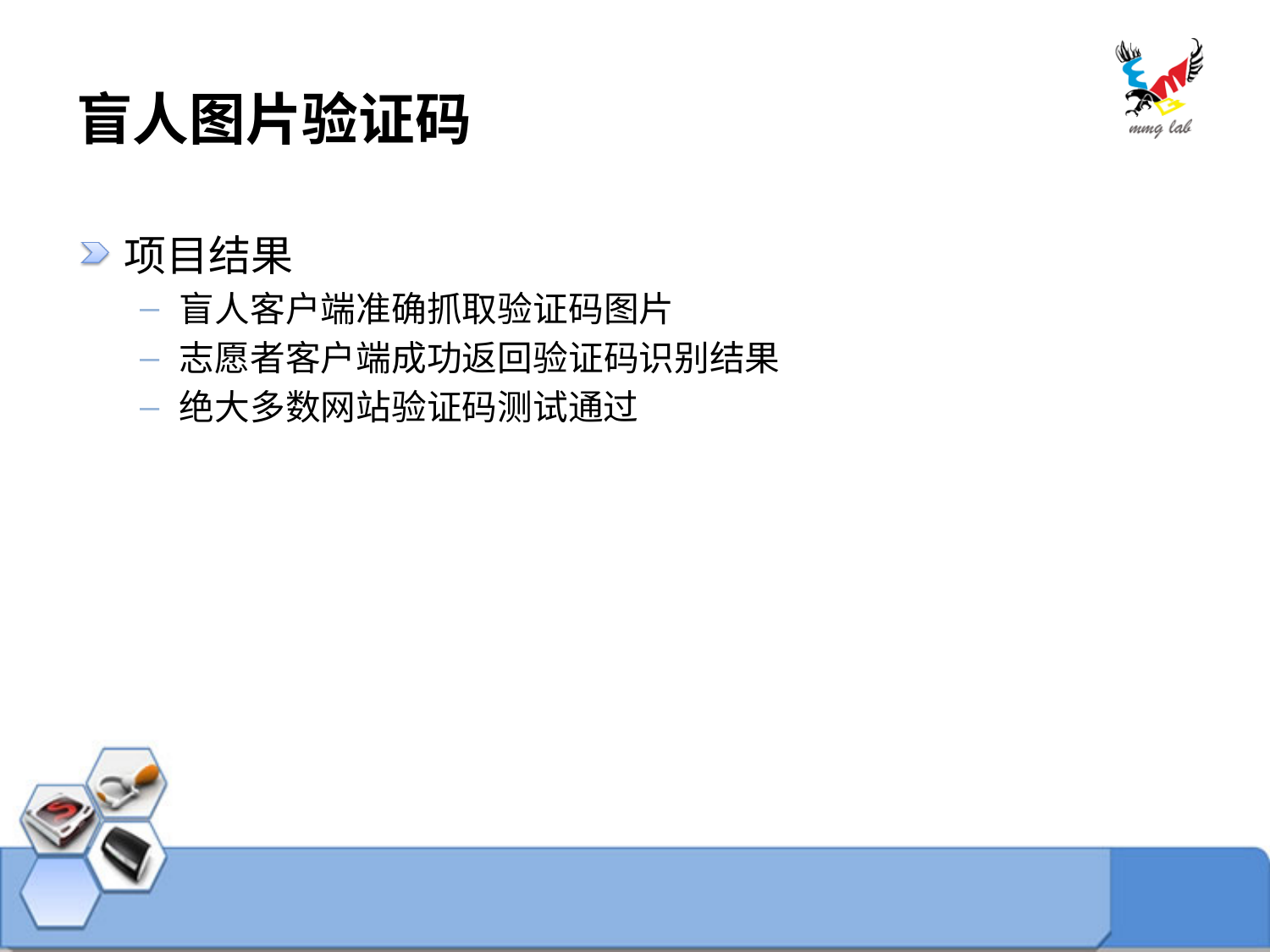

# 盲人图片验证码
项目结果
盲人客户端准确抓取验证码图片
志愿者客户端成功返回验证码识别结果
绝大多数网站验证码测试通过